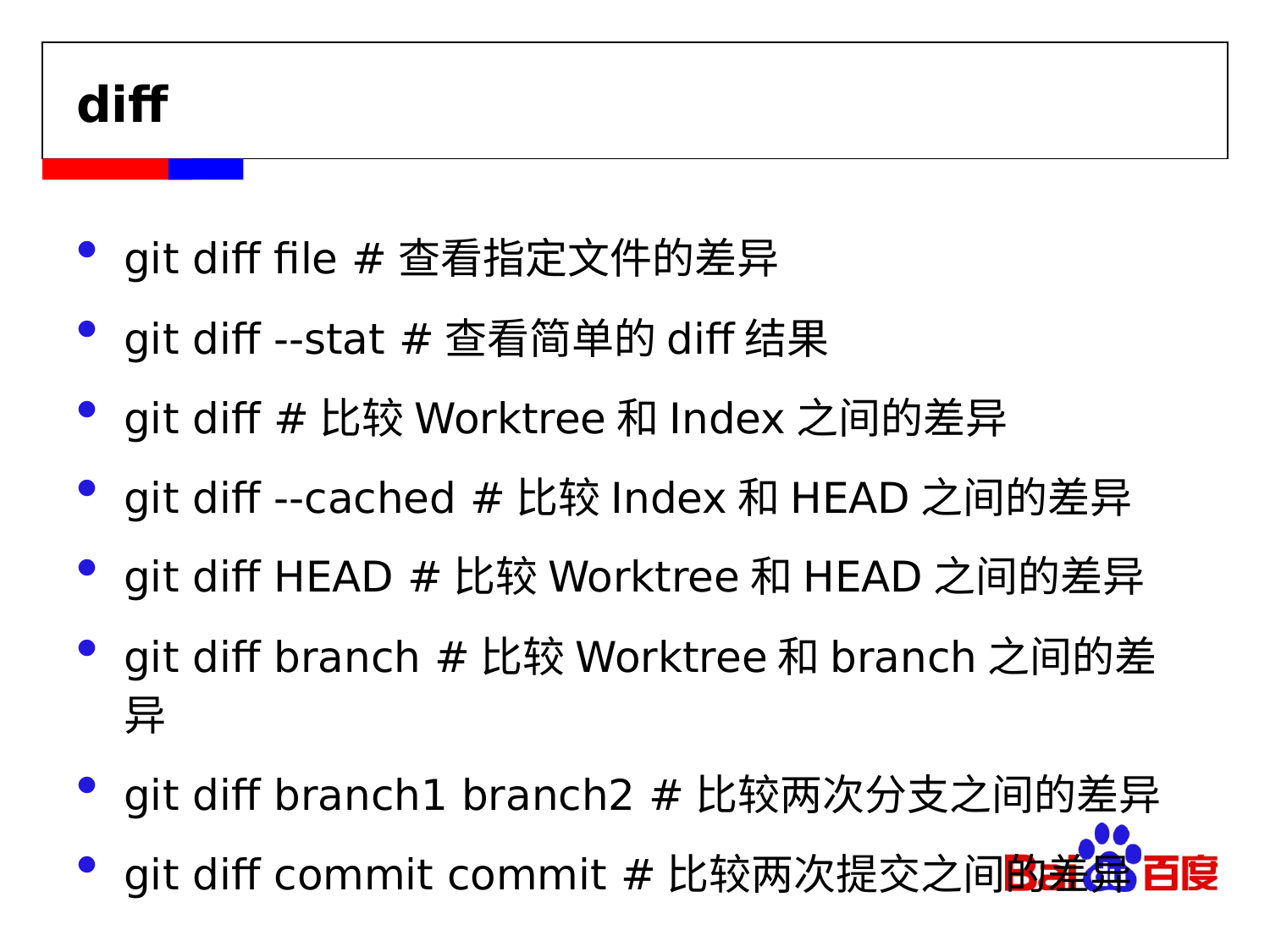

# diff
git diff file #查看指定文件的差异
git diff --stat #查看简单的diff结果
git diff #比较Worktree和Index之间的差异
git diff --cached #比较Index和HEAD之间的差异
git diff HEAD #比较Worktree和HEAD之间的差异
git diff branch #比较Worktree和branch之间的差异
git diff branch1 branch2 #比较两次分支之间的差异
git diff commit commit #比较两次提交之间的差异